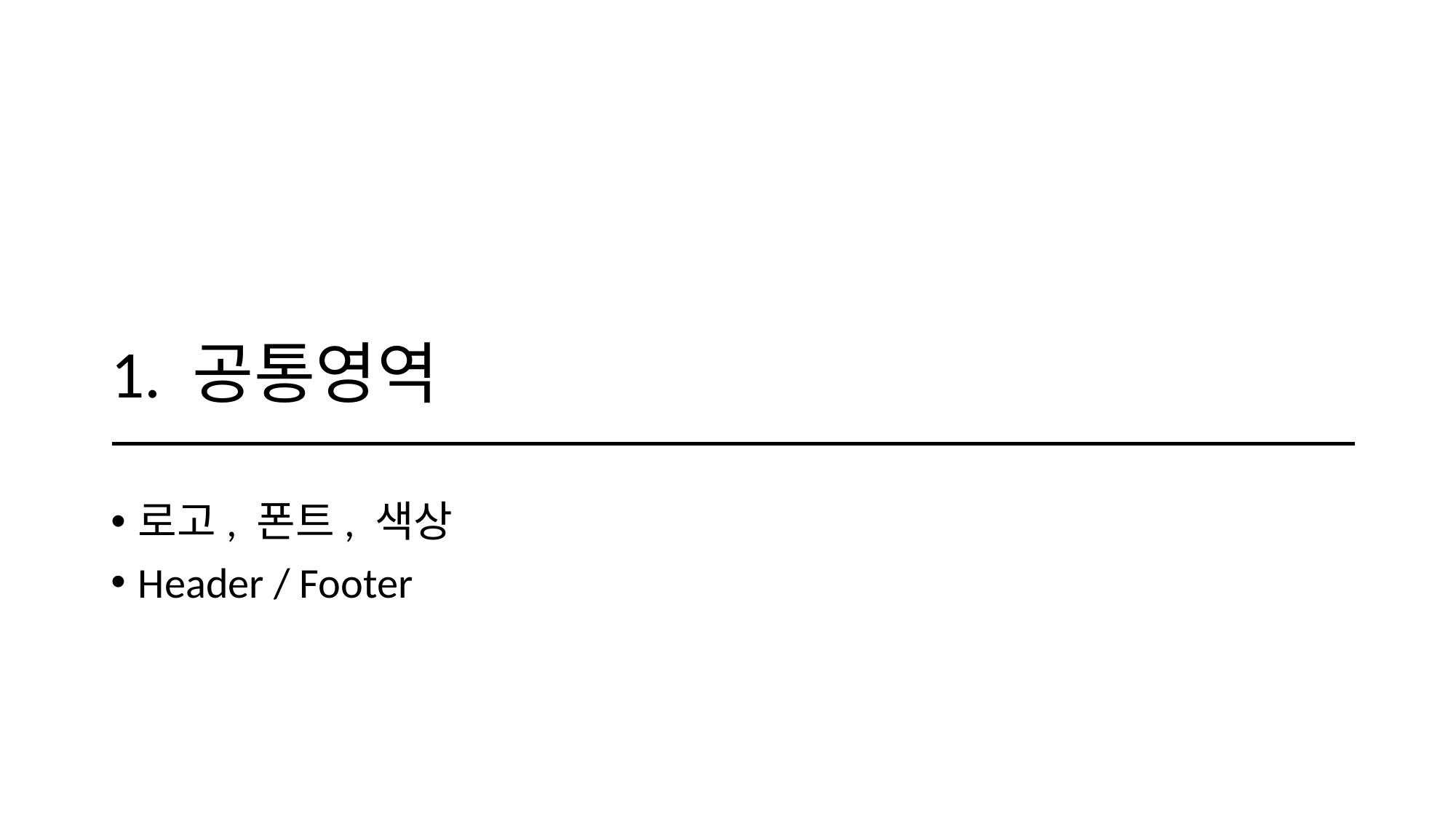

# 1. 공통영역
로고, 폰트, 색상
Header / Footer